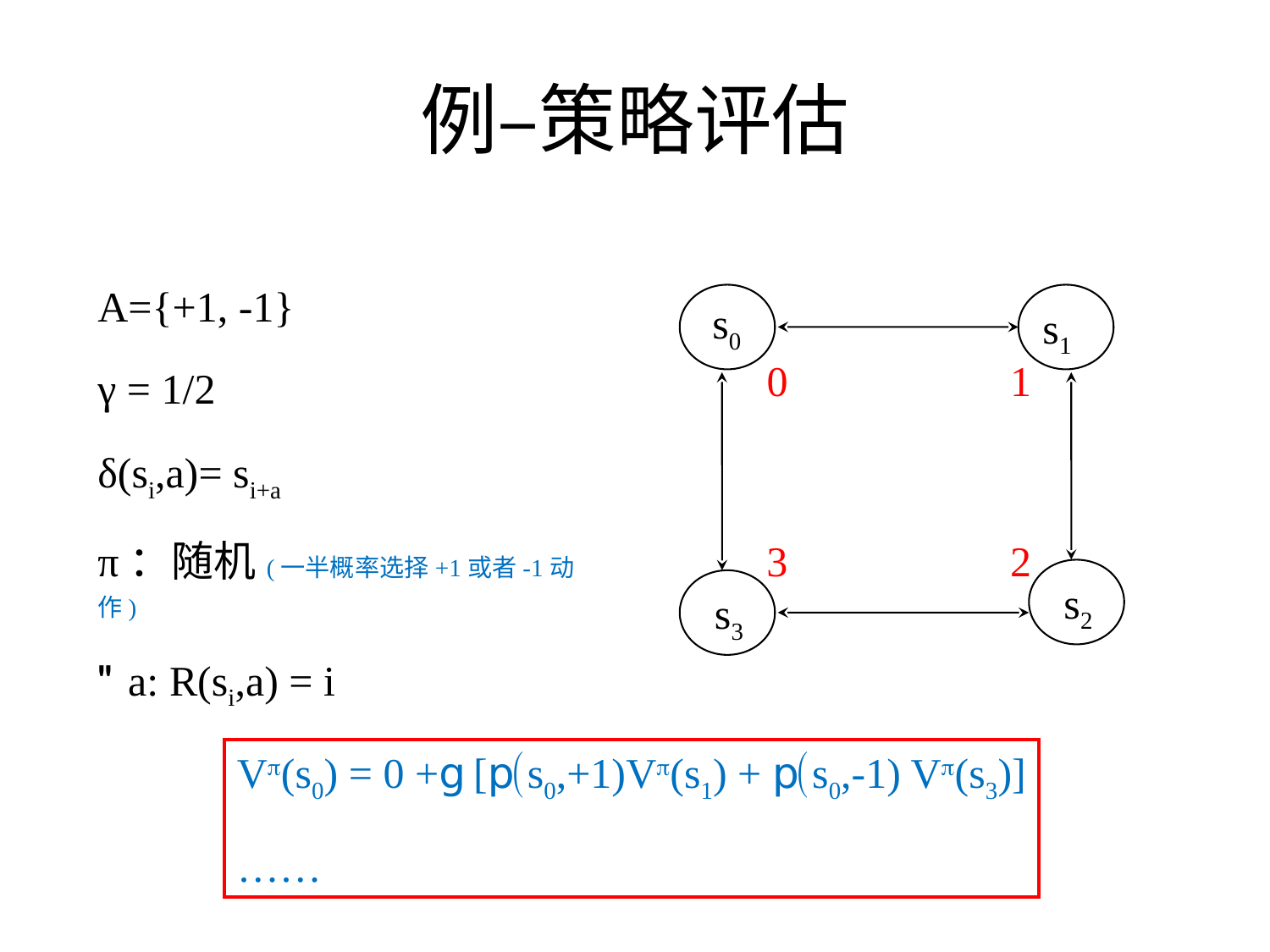

# 例–策略评估
A={+1, -1}
γ = 1/2
δ(si,a)= si+a
π：随机(一半概率选择+1或者-1动作)
∀a: R(si,a) = i

s0
s1

0
1

3
2

s2
s3

Vπ(s0) = 0 +γ [π(s0,+1)Vπ(s1) + π(s0,-1) Vπ(s3)]
……